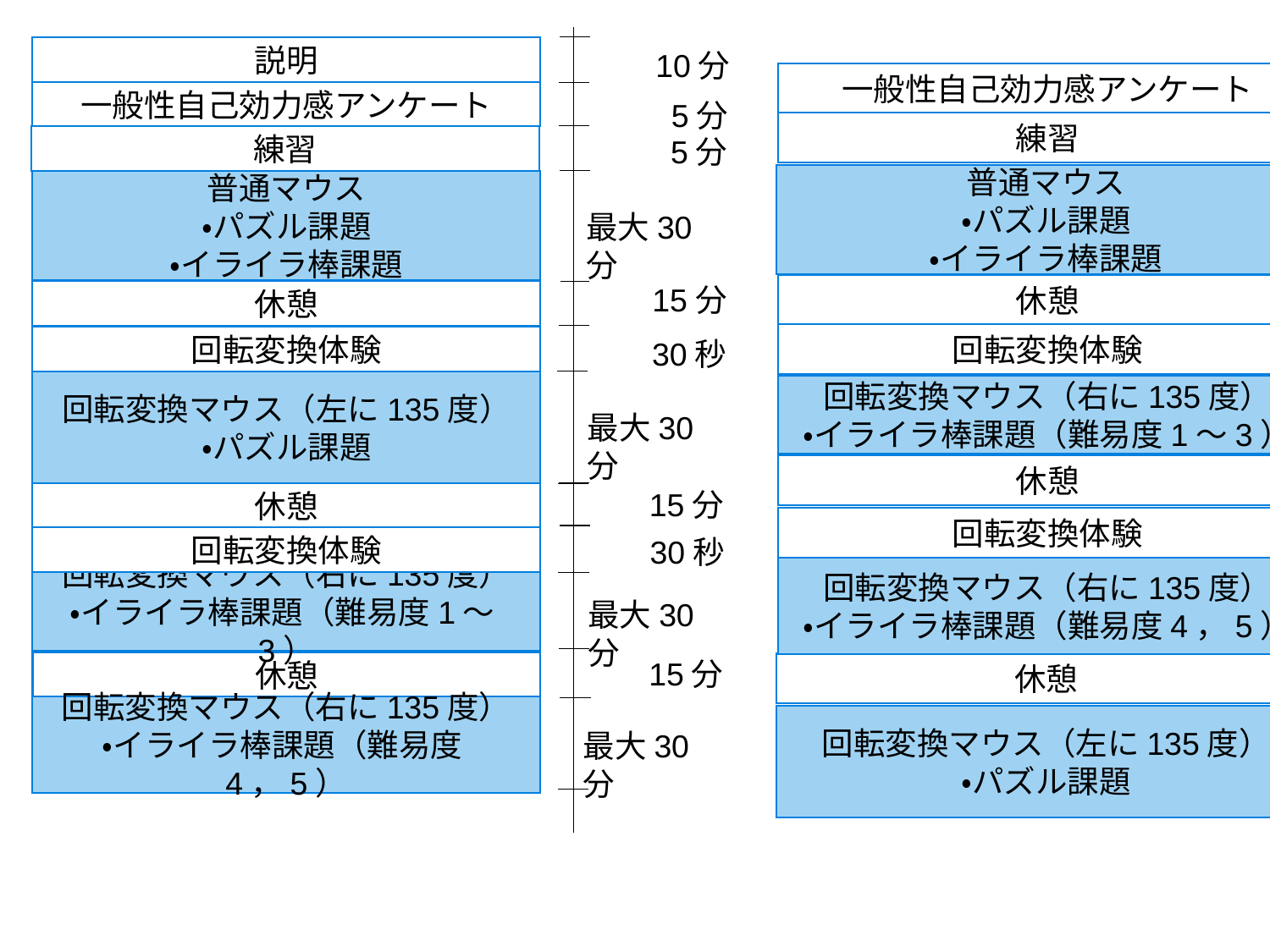

説明
10分
一般性自己効力感アンケート
5分
5分
練習
普通マウス
・パズル課題
・イライラ棒課題
最大30分
15分
休憩
回転変換体験
30秒
回転変換マウス（左に135度）
・パズル課題
最大30分
30秒
休憩
回転変換体験
回転変換マウス（右に135度）
・イライラ棒課題（難易度1～3）
休憩
回転変換マウス（右に135度）
・イライラ棒課題（難易度4，5）
15分
最大30分
15分
最大30分
一般性自己効力感アンケート
5分
練習
5分
普通マウス
・パズル課題
・イライラ棒課題
最大30分
15分
休憩
30秒
回転変換体験
回転変換マウス（右に135度）
・イライラ棒課題（難易度1～3）
30秒
休憩
回転変換体験
回転変換マウス（右に135度）
・イライラ棒課題（難易度4，5）
休憩
最大30分
15分
最大30分
15分
最大30分
回転変換マウス（左に135度）
・パズル課題